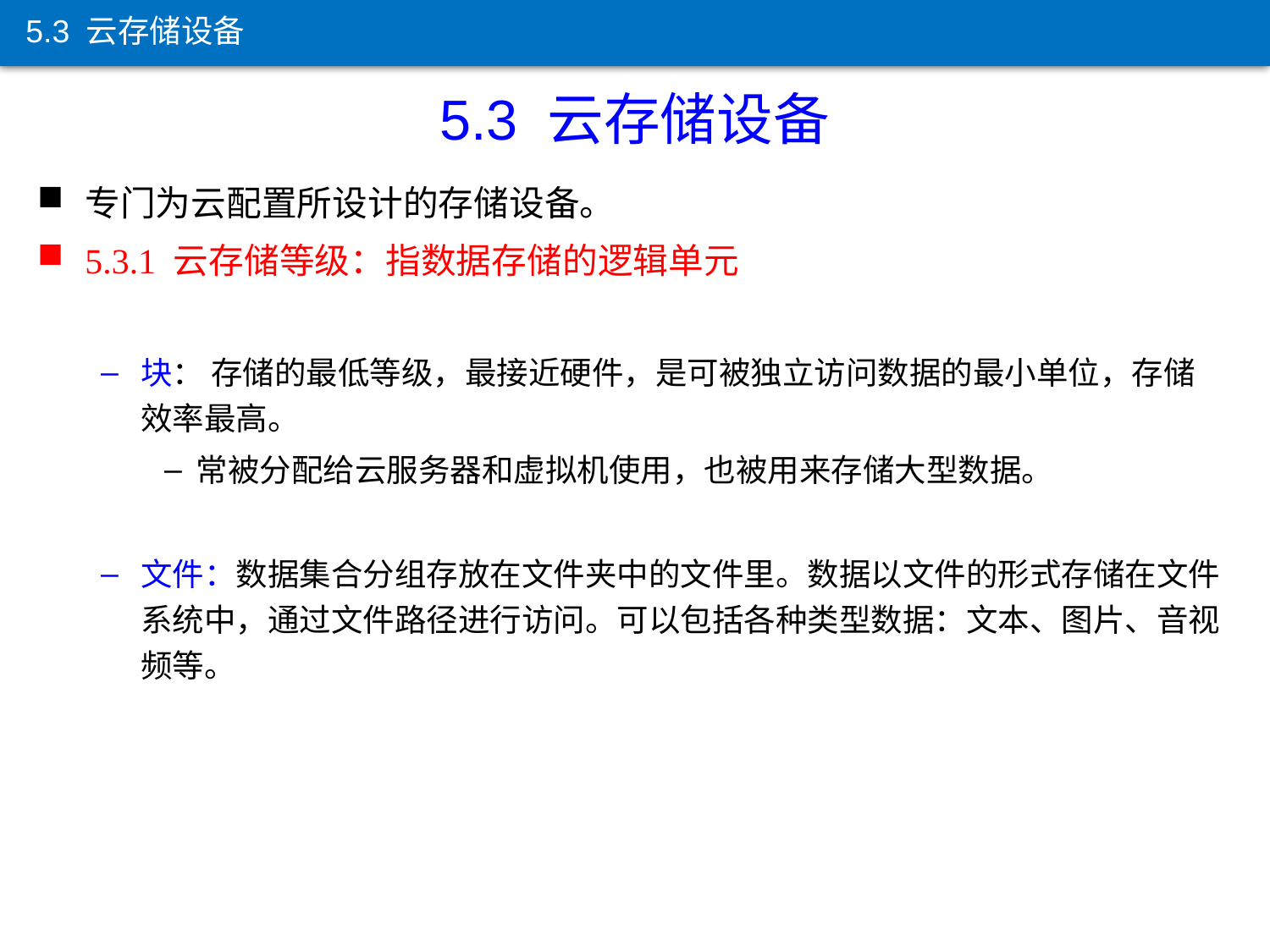

5.3 云存储设备
5.3 云存储设备
专门为云配置所设计的存储设备。
5.3.1 云存储等级：指数据存储的逻辑单元

块： 存储的最低等级，最接近硬件，是可被独立访问数据的最小单位，存储效率最高。
常被分配给云服务器和虚拟机使用，也被用来存储大型数据。

文件：数据集合分组存放在文件夹中的文件里。数据以文件的形式存储在文件系统中，通过文件路径进行访问。可以包括各种类型数据：文本、图片、音视频等。

20